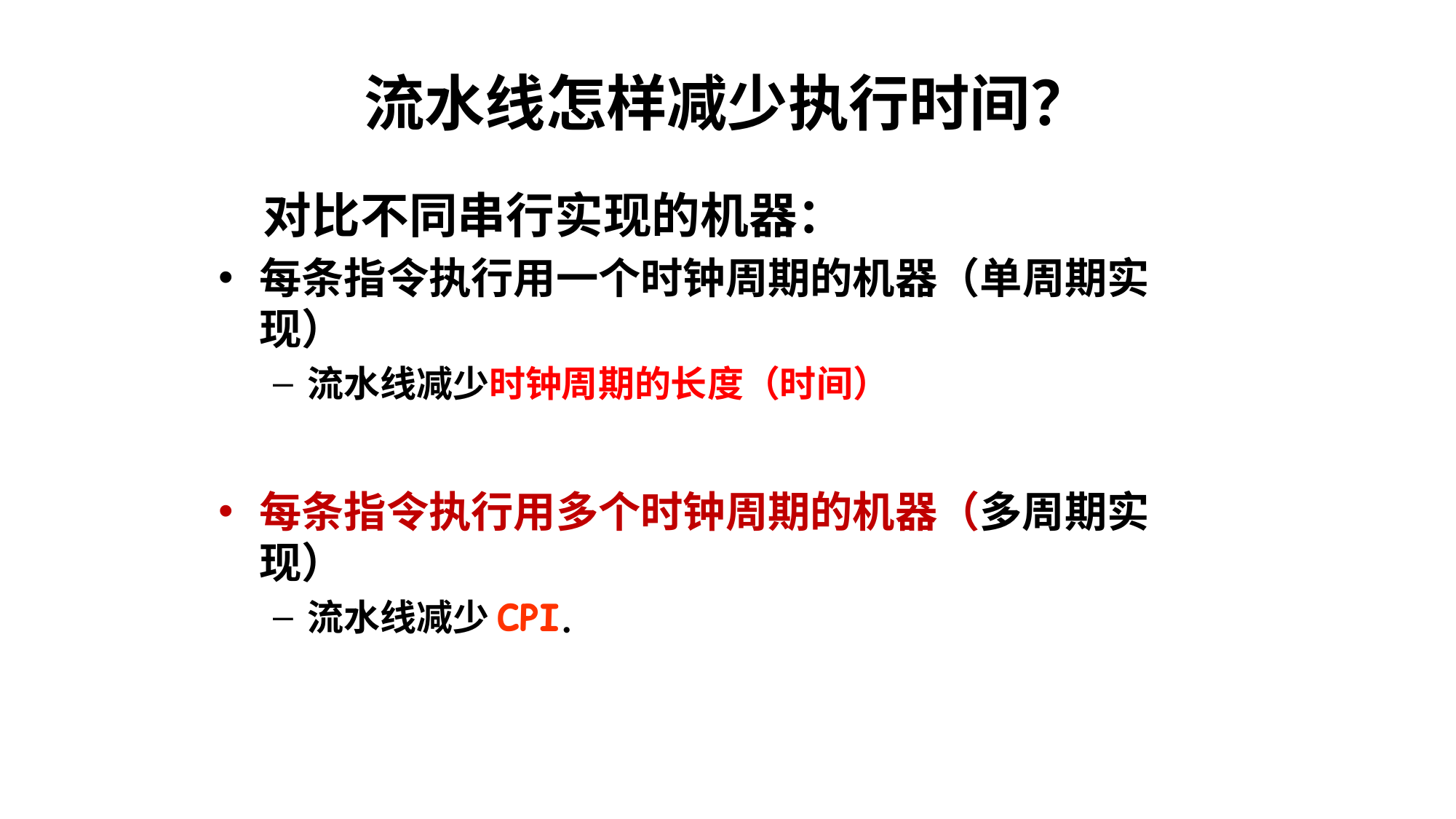

# 流水线怎样减少执行时间？
   对比不同串行实现的机器：
每条指令执行用一个时钟周期的机器（单周期实现）
流水线减少时钟周期的长度（时间）

每条指令执行用多个时钟周期的机器（多周期实现）
流水线减少CPI.
138